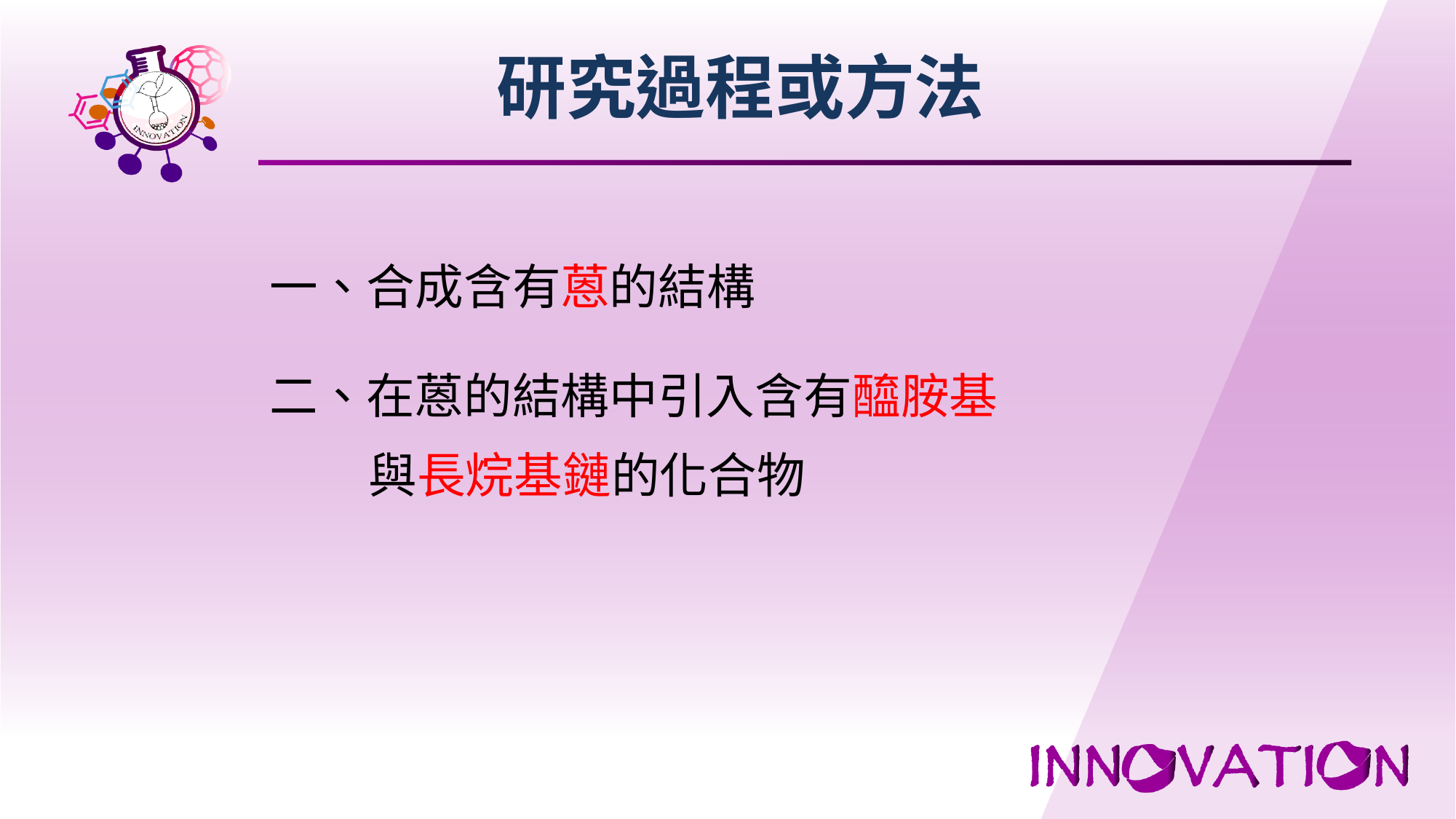

研究過程或方法
一、合成含有蒽的結構

二、在蒽的結構中引入含有醯胺基
        與長烷基鏈的化合物